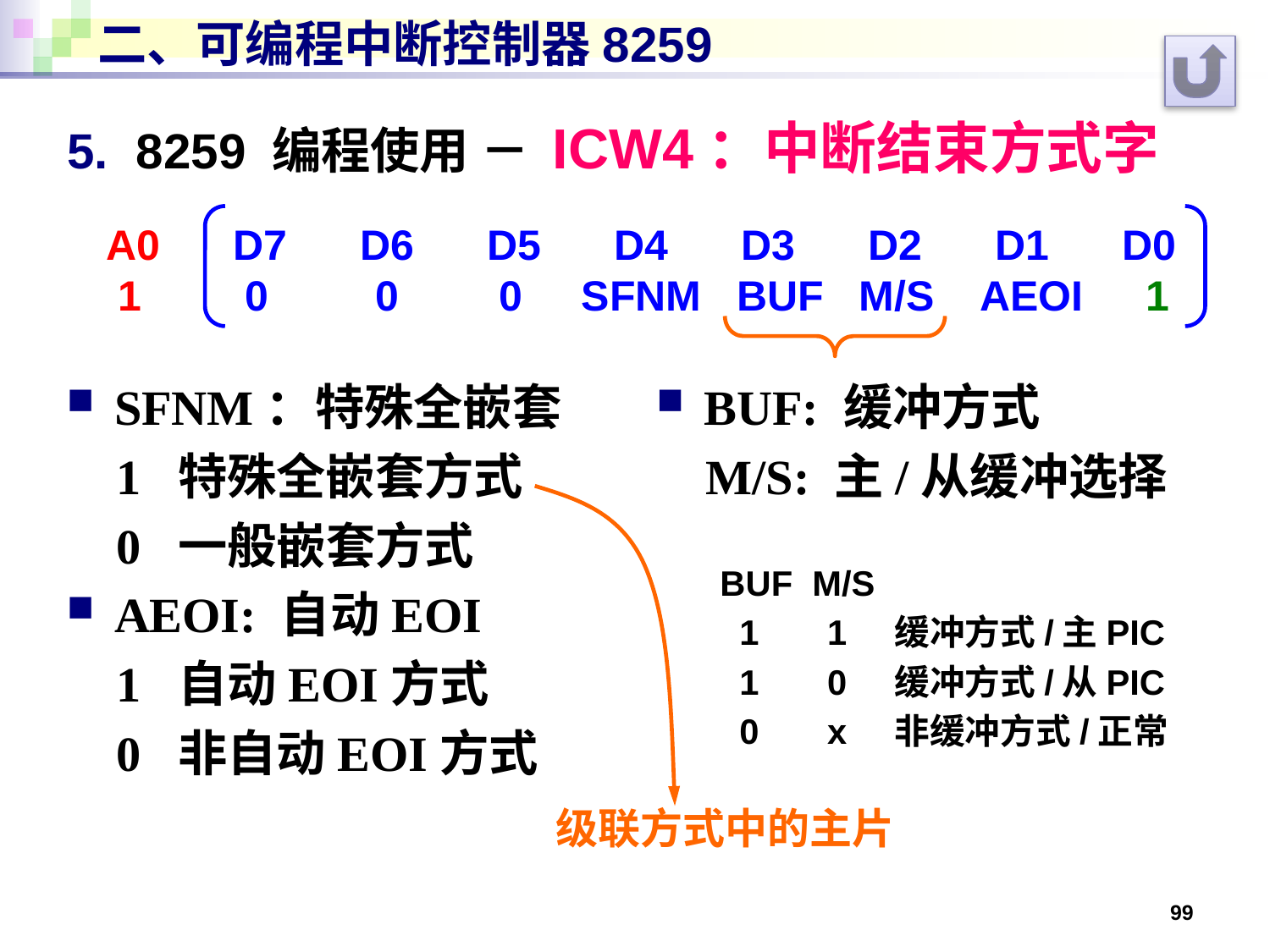

# 二、可编程中断控制器8259

5.  8259 编程使用 － ICW4：中断结束方式字
A0   	D7	D6     	D5    	D4   	D3  	D2   	D1   	D0
 1	 0         0	 0     SFNM   BUF   M/S    AEOI	  1

SFNM：特殊全嵌套
1  特殊全嵌套方式
0  一般嵌套方式
AEOI: 自动EOI
1  自动EOI方式
0  非自动EOI方式
BUF: 缓冲方式
    M/S: 主/从缓冲选择

BUF  M/S
  1       1    缓冲方式/主PIC
  1       0    缓冲方式/从PIC
  0       x    非缓冲方式/正常

级联方式中的主片
99